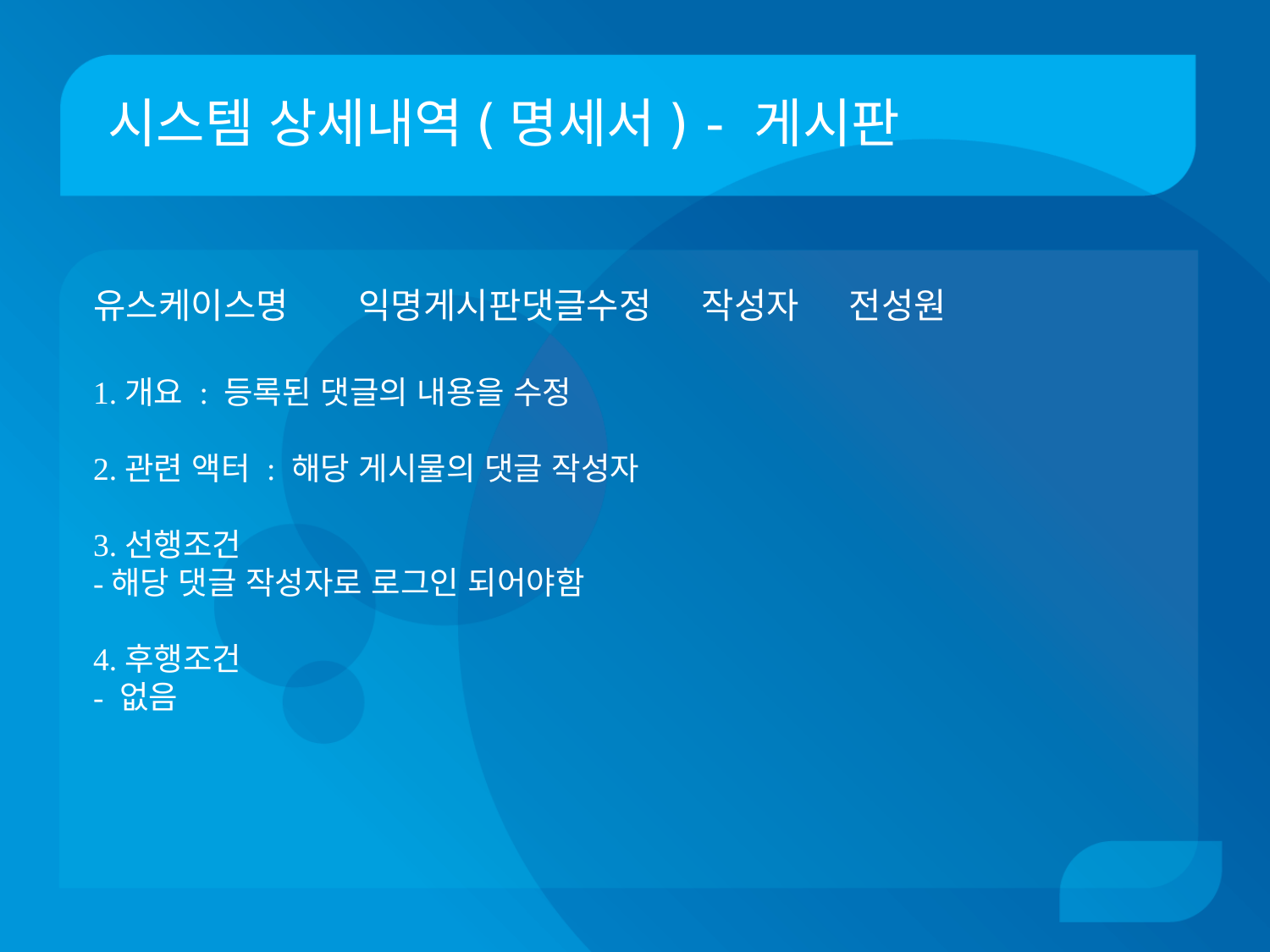

# 시스템 상세내역(명세서) - 게시판
유스케이스명       익명게시판댓글수정     작성자     전성원
1.개요 : 등록된 댓글의 내용을 수정

2.관련 액터 : 해당 게시물의 댓글 작성자

3.선행조건
-해당 댓글 작성자로 로그인 되어야함

4.후행조건
- 없음